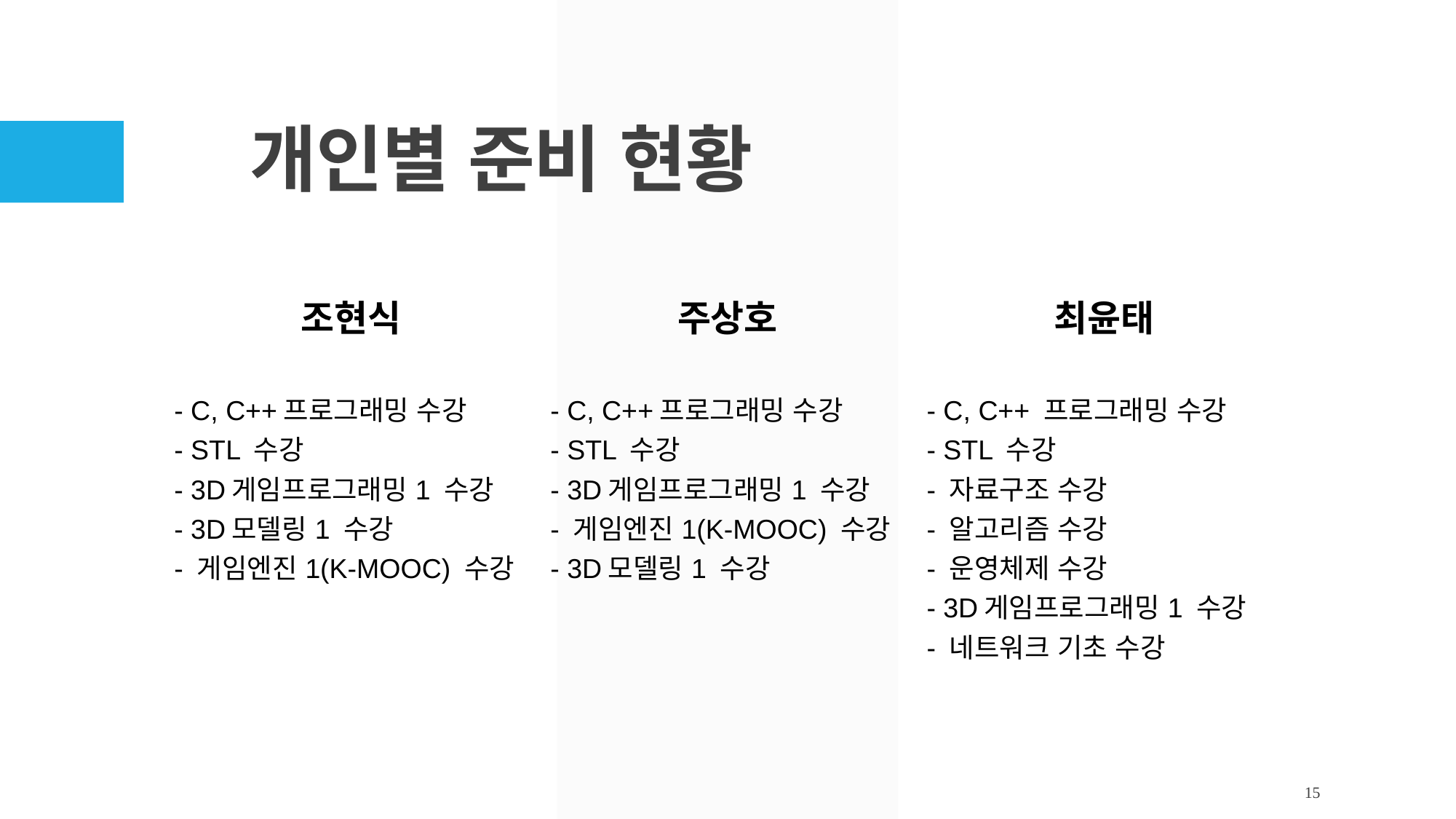

# 개인별 준비 현황
| 조현식 | 주상호 | 최윤태 |
| --- | --- | --- |
| - C, C++프로그래밍 수강 - STL 수강 - 3D게임프로그래밍1 수강 - 3D모델링1 수강 - 게임엔진1(K-MOOC) 수강 | - C, C++프로그래밍 수강 - STL 수강 - 3D게임프로그래밍1 수강 - 게임엔진1(K-MOOC) 수강 - 3D모델링1 수강 | - C, C++ 프로그래밍 수강 - STL 수강 - 자료구조 수강 - 알고리즘 수강 - 운영체제 수강 - 3D게임프로그래밍1 수강 - 네트워크 기초 수강 |
15